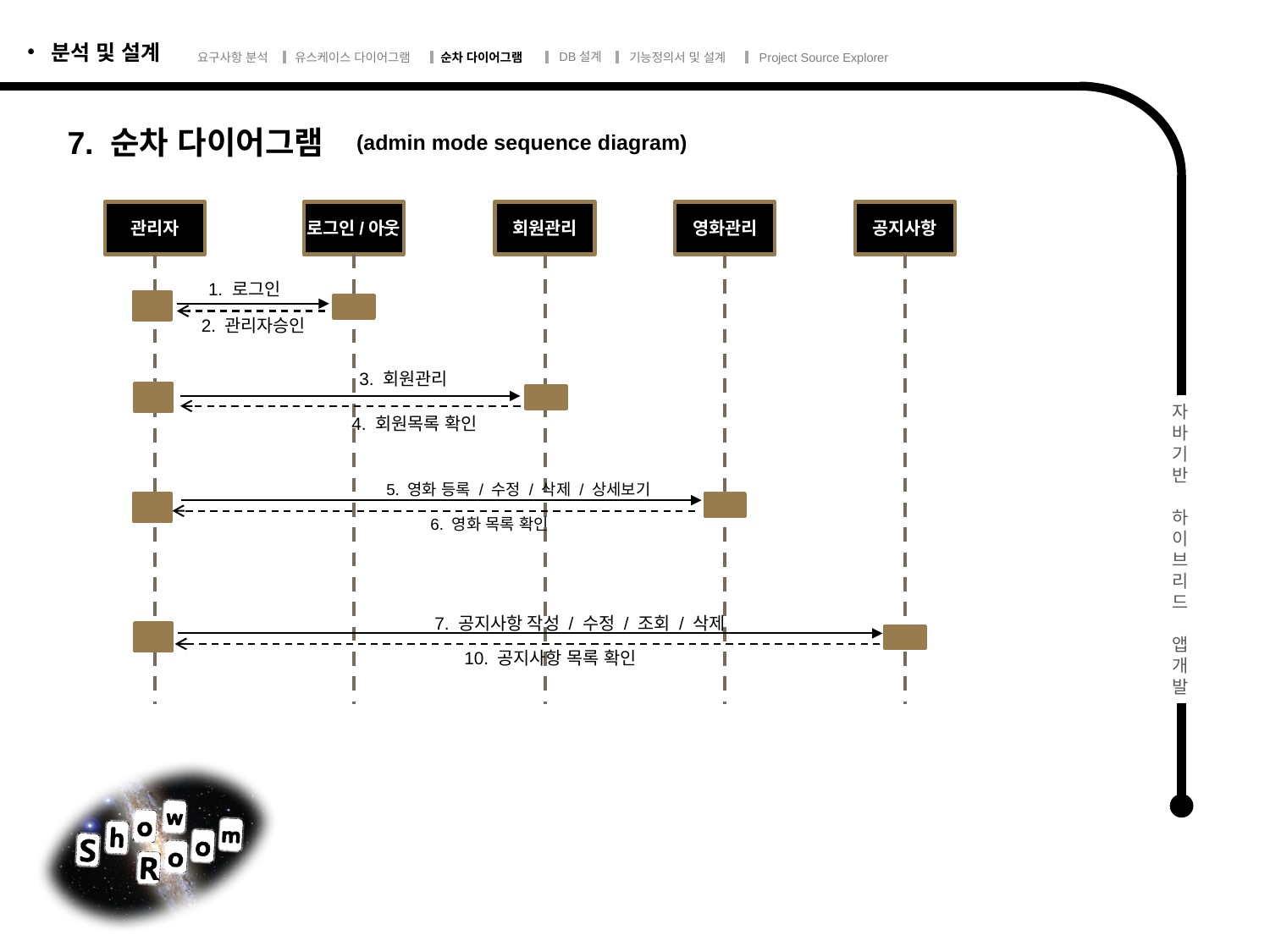

7. 순차 다이어그램
(admin mode sequence diagram)
관리자
로그인/아웃
회원관리
영화관리
공지사항
1. 로그인

2. 관리자승인
3. 회원관리

4. 회원목록 확인
5. 영화 등록 / 수정 / 삭제 / 상세보기

6. 영화 목록 확인
7. 공지사항 작성 / 수정 / 조회 / 삭제

10. 공지사항 목록 확인